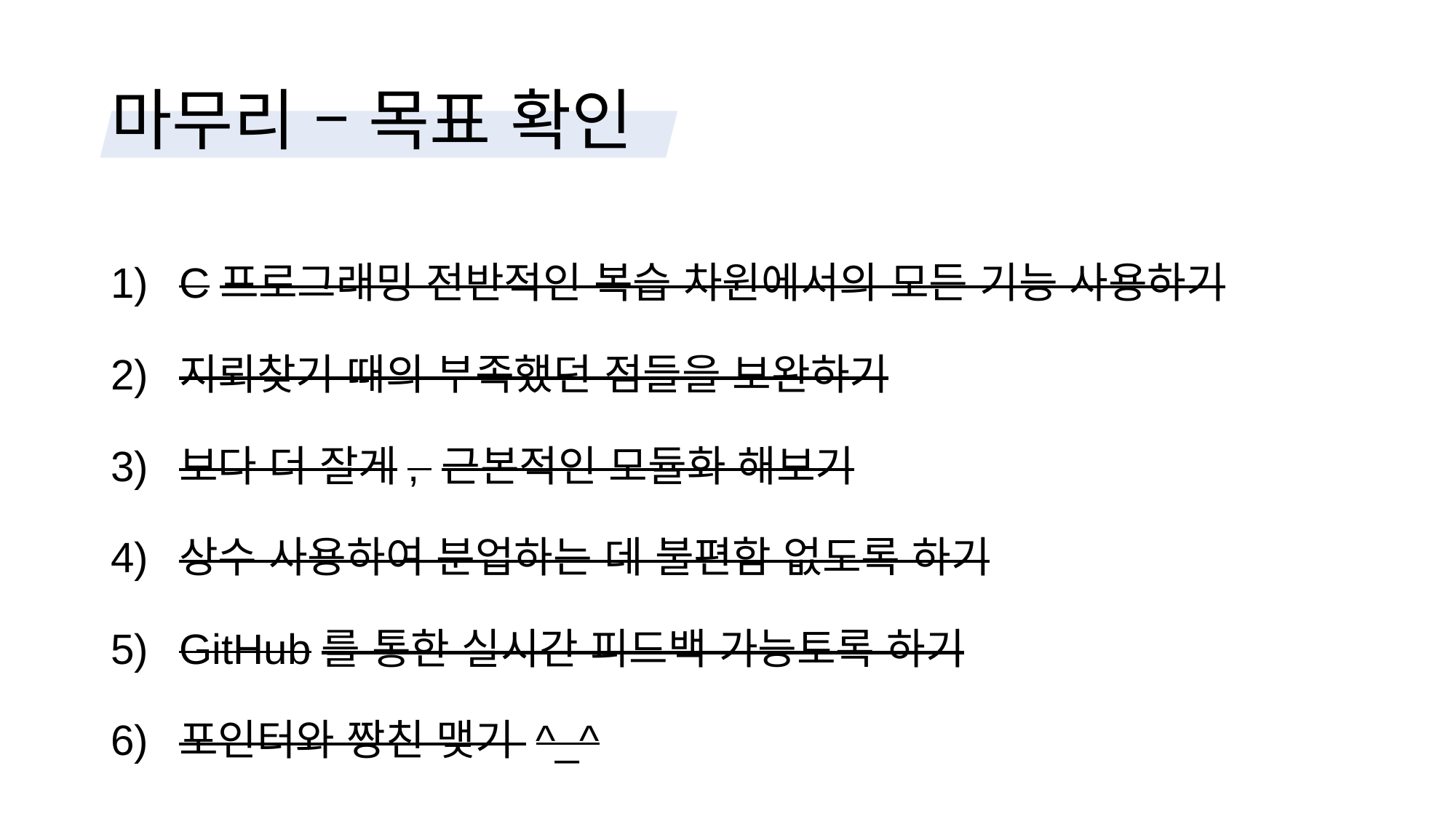

# 마무리 – 목표 확인

C프로그래밍 전반적인 복습 차원에서의 모든 기능 사용하기
지뢰찾기 때의 부족했던 점들을 보완하기
보다 더 잘게, 근본적인 모듈화 해보기
상수 사용하여 분업하는 데 불편함 없도록 하기
GitHub를 통한 실시간 피드백 가능토록 하기
포인터와 짱친 맺기 ^_^